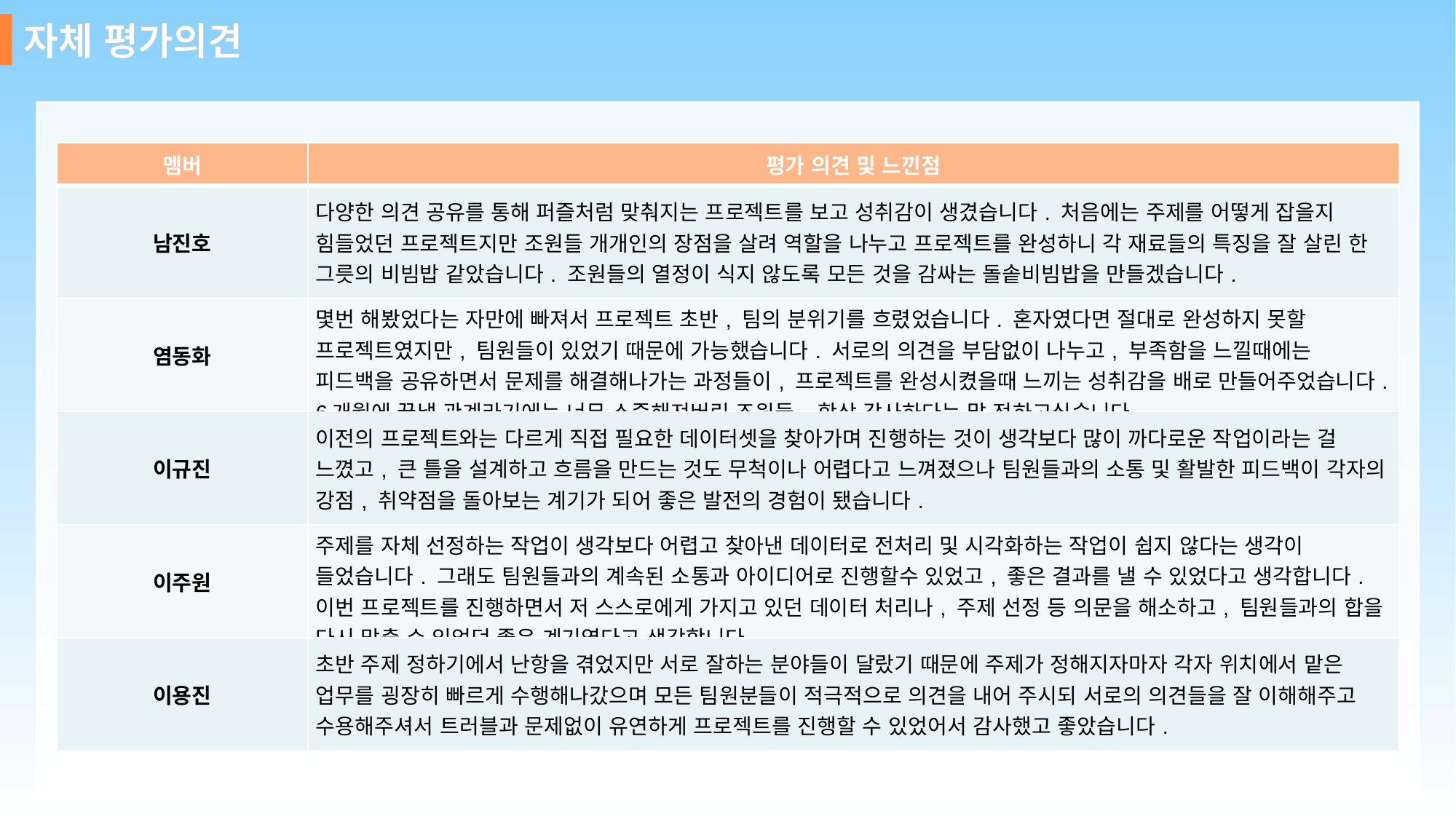

자체 평가의견

| 멤버 | 평가 의견 및 느낀점 |
| --- | --- |
| 남진호 | 다양한 의견 공유를 통해 퍼즐처럼 맞춰지는 프로젝트를 보고 성취감이 생겼습니다. 처음에는 주제를 어떻게 잡을지 힘들었던 프로젝트지만 조원들 개개인의 장점을 살려 역할을 나누고 프로젝트를 완성하니 각 재료들의 특징을 잘 살린 한 그릇의 비빔밥 같았습니다. 조원들의 열정이 식지 않도록 모든 것을 감싸는 돌솥비빔밥을 만들겠습니다. |
| 염동화 | 몇번 해봤었다는 자만에 빠져서 프로젝트 초반, 팀의 분위기를 흐렸었습니다. 혼자였다면 절대로 완성하지 못할 프로젝트였지만, 팀원들이 있었기 때문에 가능했습니다. 서로의 의견을 부담없이 나누고, 부족함을 느낄때에는 피드백을 공유하면서 문제를 해결해나가는 과정들이, 프로젝트를 완성시켰을때 느끼는 성취감을 배로 만들어주었습니다. 6개월에 끝낼 관계라기에는 너무 소중해져버린 조원들, 항상 감사하다는 말 전하고싶습니다. |
| 이규진 | 이전의 프로젝트와는 다르게 직접 필요한 데이터셋을 찾아가며 진행하는 것이 생각보다 많이 까다로운 작업이라는 걸 느꼈고, 큰 틀을 설계하고 흐름을 만드는 것도 무척이나 어렵다고 느껴졌으나 팀원들과의 소통 및 활발한 피드백이 각자의 강점, 취약점을 돌아보는 계기가 되어 좋은 발전의 경험이 됐습니다. |
| 이주원 | 주제를 자체 선정하는 작업이 생각보다 어렵고 찾아낸 데이터로 전처리 및 시각화하는 작업이 쉽지 않다는 생각이 들었습니다. 그래도 팀원들과의 계속된 소통과 아이디어로 진행할수 있었고, 좋은 결과를 낼 수 있었다고 생각합니다. 이번 프로젝트를 진행하면서 저 스스로에게 가지고 있던 데이터 처리나, 주제 선정 등 의문을 해소하고, 팀원들과의 합을 다시 맞출 수 있었던 좋은 계기였다고 생각합니다. |
| 이용진 | 초반 주제 정하기에서 난항을 겪었지만 서로 잘하는 분야들이 달랐기 때문에 주제가 정해지자마자 각자 위치에서 맡은 업무를 굉장히 빠르게 수행해나갔으며 모든 팀원분들이 적극적으로 의견을 내어 주시되 서로의 의견들을 잘 이해해주고 수용해주셔서 트러블과 문제없이 유연하게 프로젝트를 진행할 수 있었어서 감사했고 좋았습니다. |